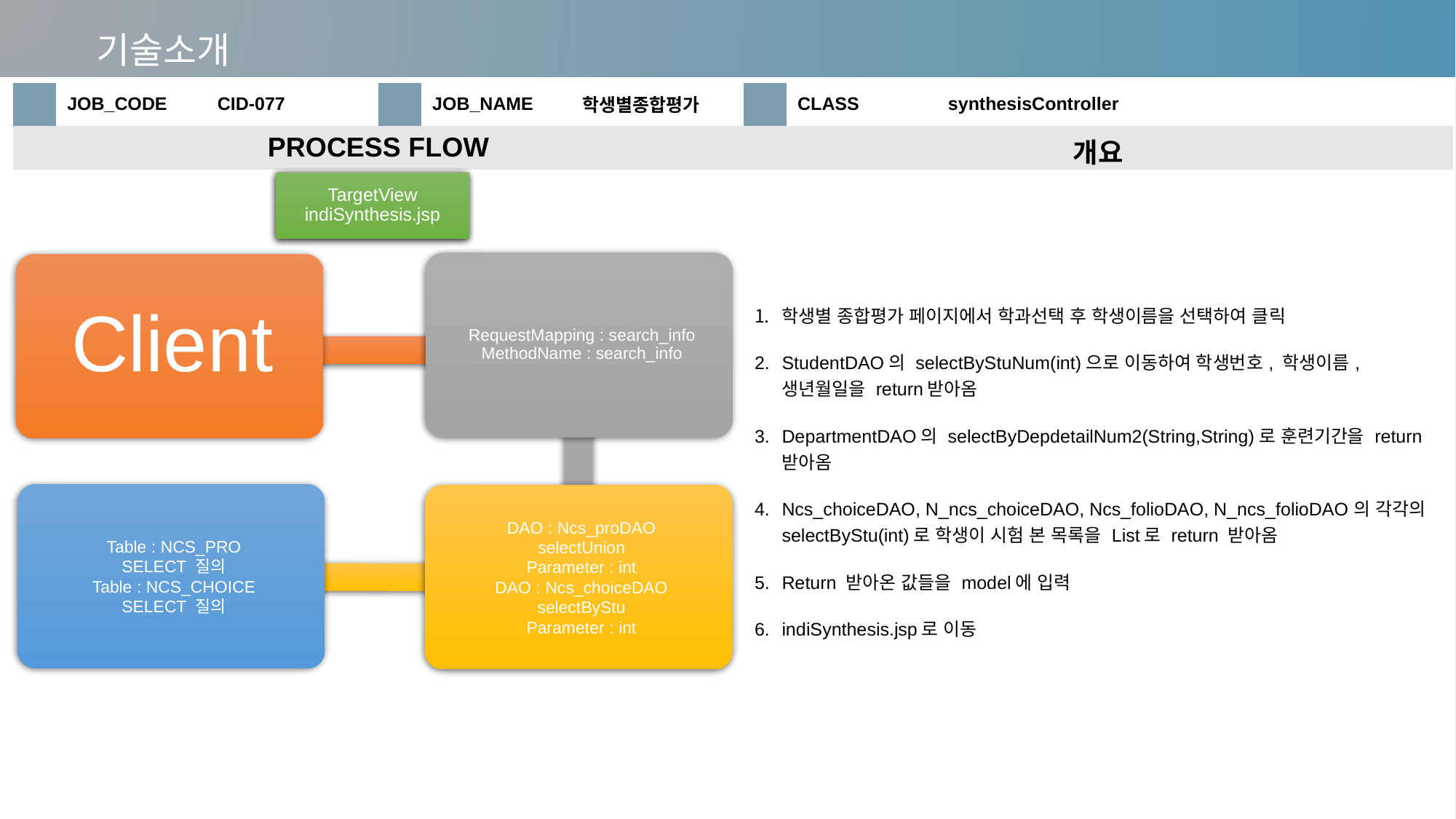

기술소개

|  | JOB\_CODE | CID-077 |  | JOB\_NAME | 학생별종합평가 |  | CLASS | synthesisController |
| --- | --- | --- | --- | --- | --- | --- | --- | --- |
| PROCESS FLOW |  |  |  |  |  | 개요 |  |  |
|  |  |  |  |  |  | 학생별 종합평가 페이지에서 학과선택 후 학생이름을 선택하여 클릭 StudentDAO의 selectByStuNum(int)으로 이동하여 학생번호, 학생이름, 생년월일을 return받아옴 DepartmentDAO의 selectByDepdetailNum2(String,String)로 훈련기간을 return받아옴 Ncs\_choiceDAO, N\_ncs\_choiceDAO, Ncs\_folioDAO, N\_ncs\_folioDAO의 각각의 selectByStu(int)로 학생이 시험 본 목록을 List로 return 받아옴 Return 받아온 값들을 model에 입력 indiSynthesis.jsp로 이동 |  |  |

TargetView
indiSynthesis.jsp
Client
RequestMapping : search_info
MethodName : search_info
DAO : Ncs_proDAO
selectUnion
Parameter : int
DAO : Ncs_choiceDAO
selectByStu
Parameter : int
Table : NCS_PRO
SELECT 질의
Table : NCS_CHOICE
SELECT 질의